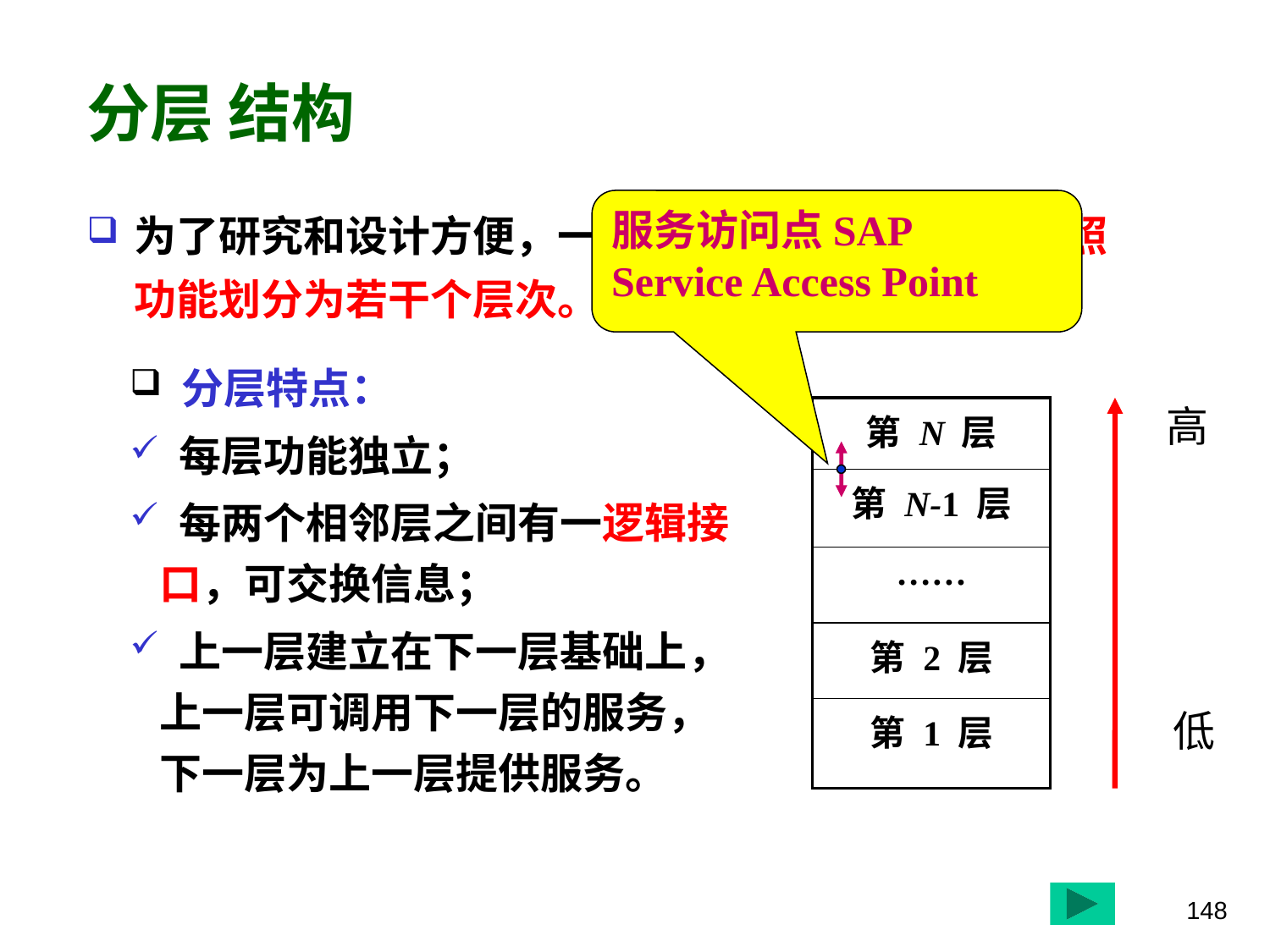

# 分层 结构
为了研究和设计方便，一般采用分层的方法，即按照功能划分为若干个层次。如图：
服务访问点SAP
Service Access Point
 分层特点：
 每层功能独立；
 每两个相邻层之间有一逻辑接口，可交换信息；
 上一层建立在下一层基础上，上一层可调用下一层的服务，下一层为上一层提供服务。

高
| 第 N 层 |
| --- |
| 第 N-1 层 |
| …… |
| 第 2 层 |
| 第 1 层 |

低

148